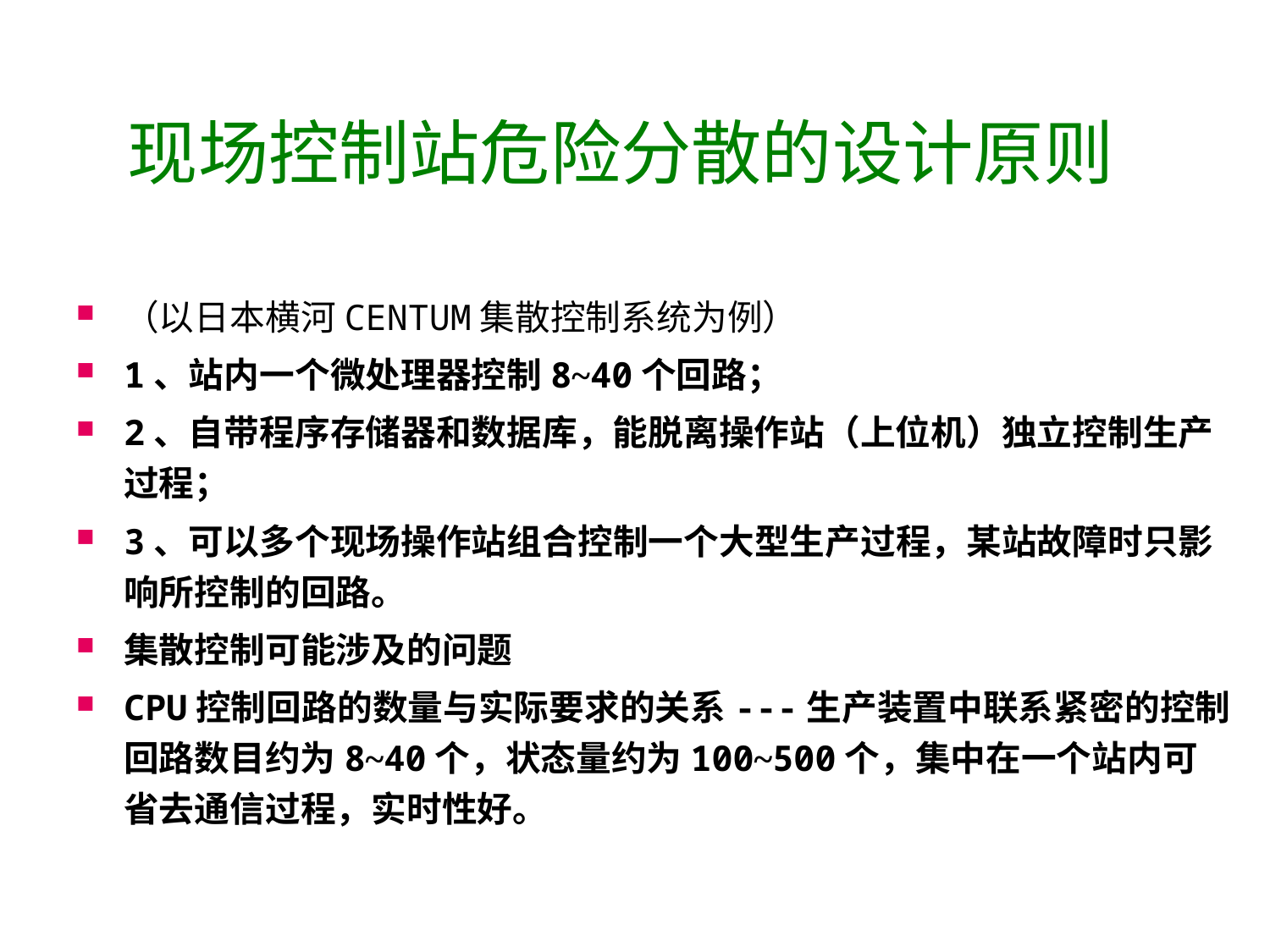

# 现场控制站危险分散的设计原则
（以日本横河CENTUM集散控制系统为例）
1、站内一个微处理器控制8~40个回路；
2、自带程序存储器和数据库，能脱离操作站（上位机）独立控制生产过程；
3、可以多个现场操作站组合控制一个大型生产过程，某站故障时只影响所控制的回路。
集散控制可能涉及的问题
CPU控制回路的数量与实际要求的关系---生产装置中联系紧密的控制回路数目约为8~40个，状态量约为100~500个，集中在一个站内可省去通信过程，实时性好。